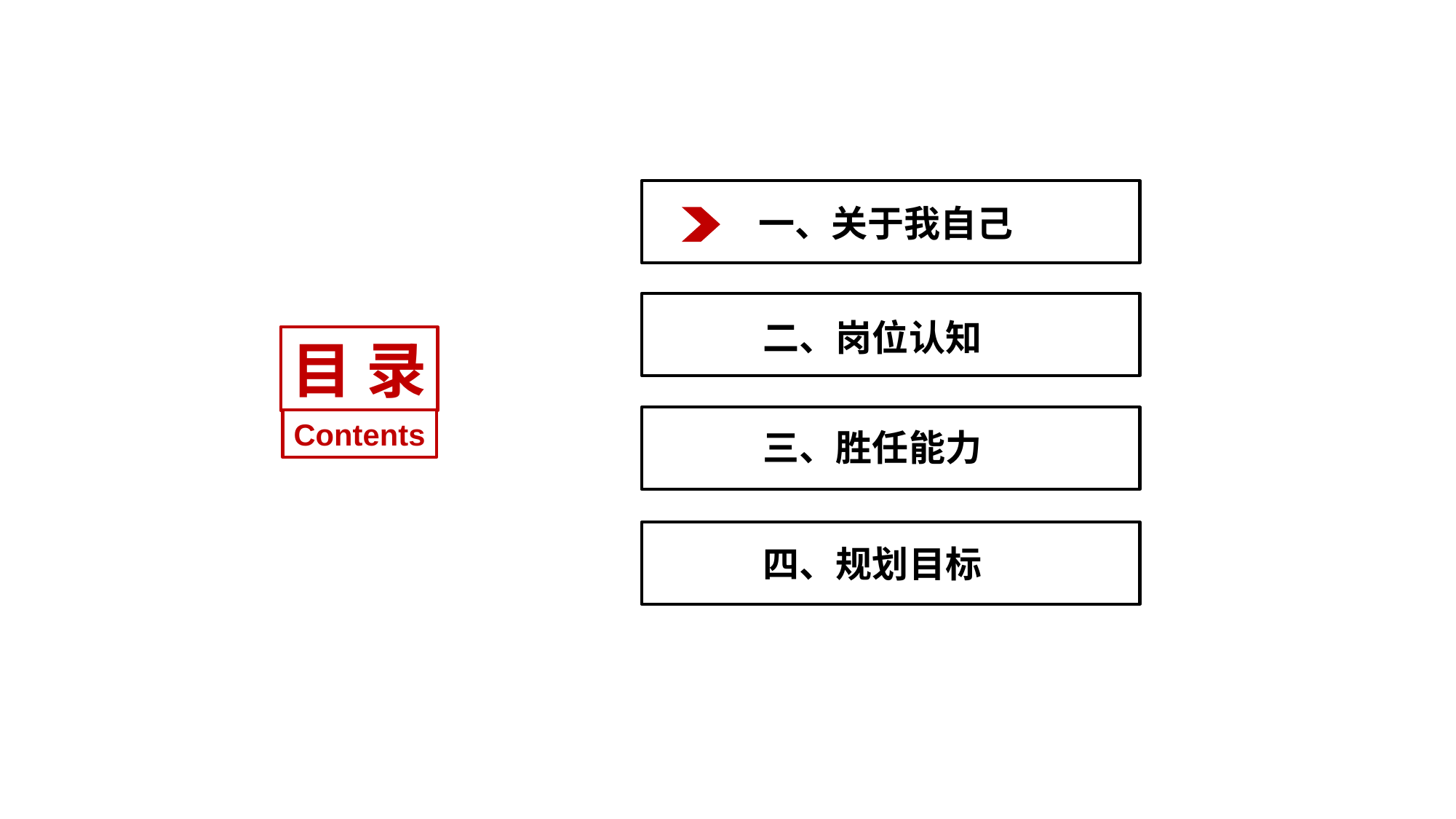

一、关于我自己

二、岗位认知
目 录
Contents

三、胜任能力

四、规划目标